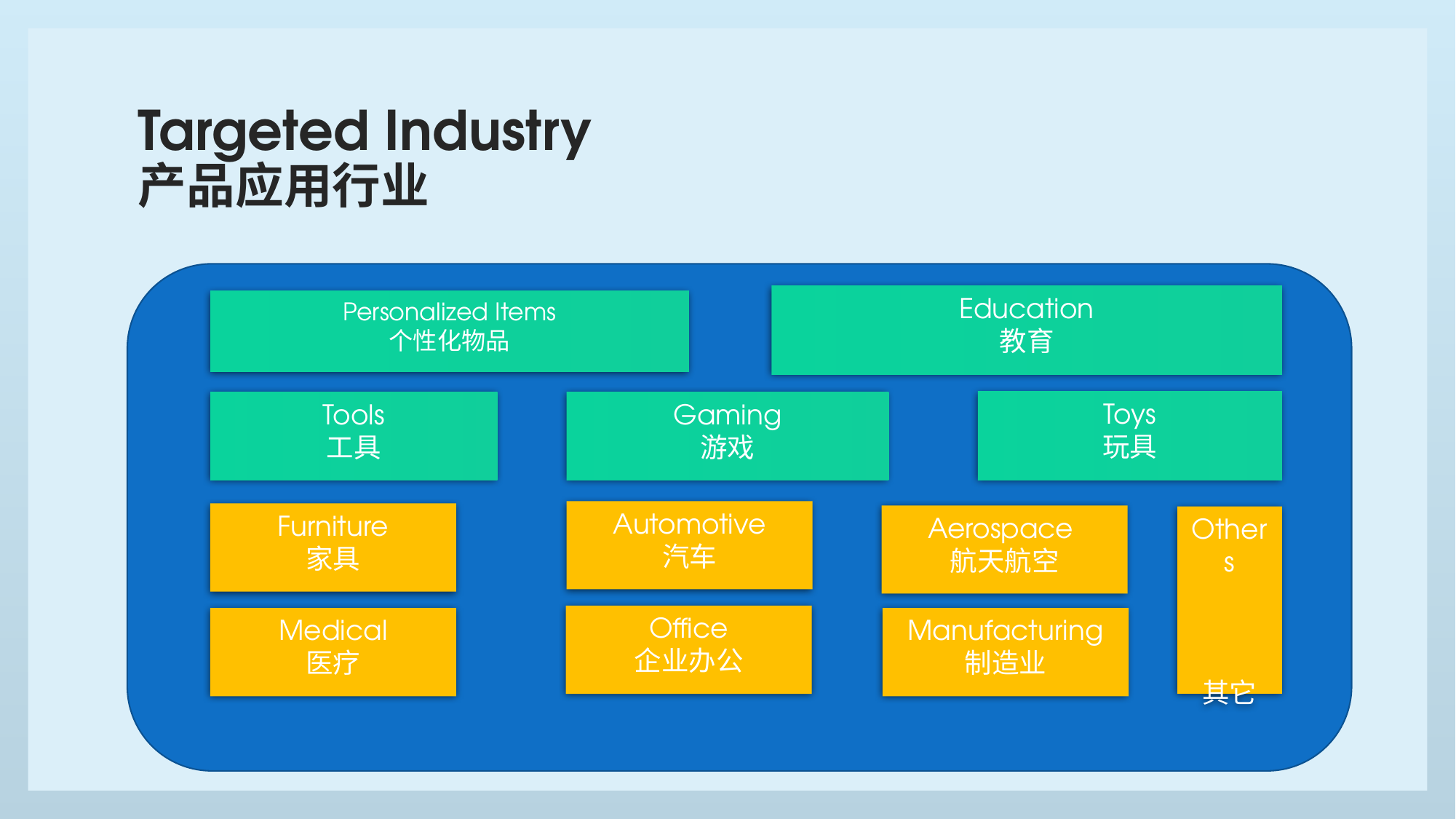

# Targeted Industry 产品应用行业

Toys
玩具
Education
教育
Personalized Items
个性化物品
Gaming
游戏
Tools
工具
Automotive
汽车
Furniture
家具
Aerospace
航天航空
Office
企业办公
Medical
医疗
Manufacturing
制造业
Others

其它